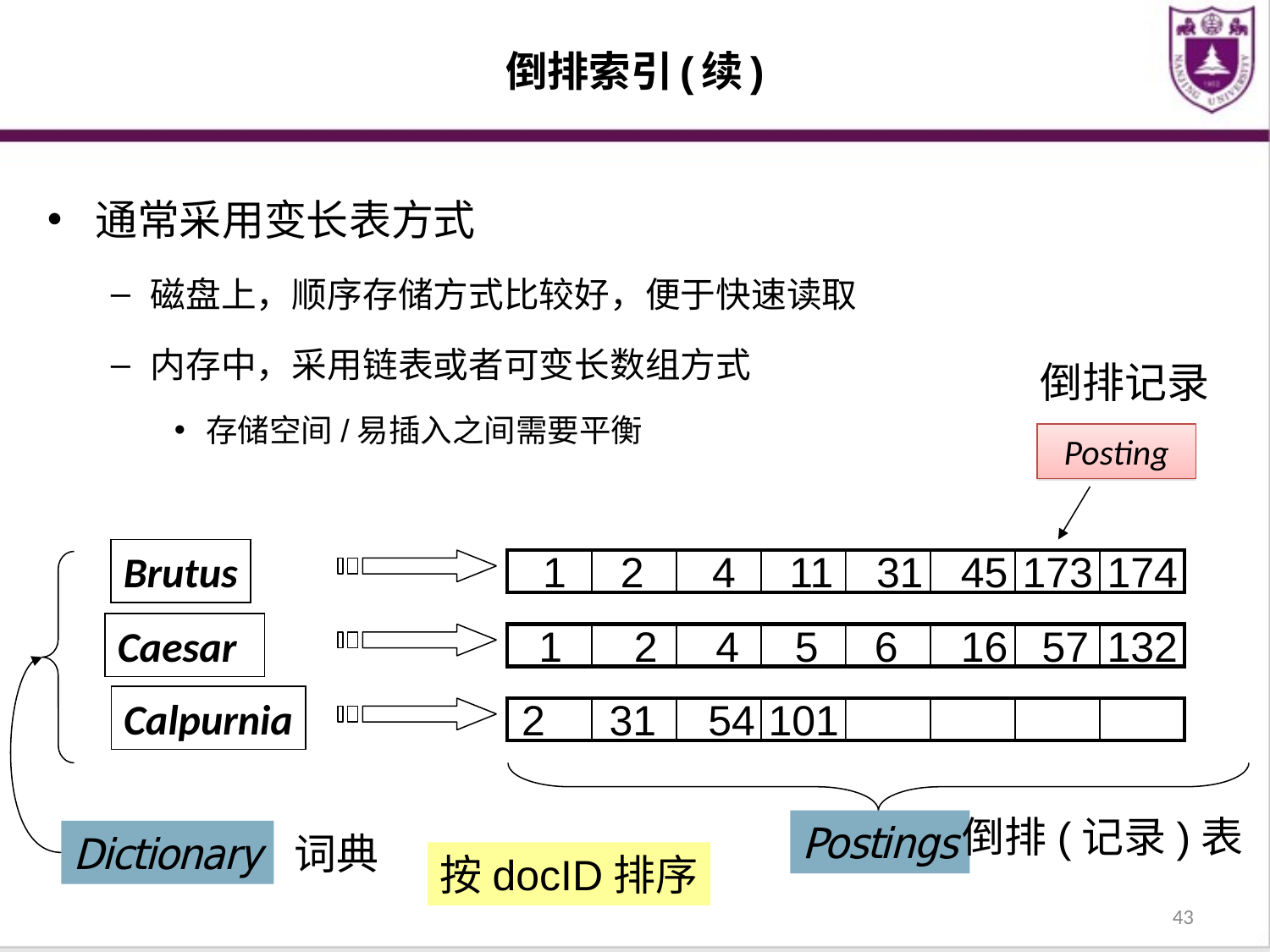

倒排索引(续)
通常采用变长表方式
磁盘上，顺序存储方式比较好，便于快速读取
内存中，采用链表或者可变长数组方式
存储空间/易插入之间需要平衡
倒排记录
Posting

Brutus
1
2
4
11
31
45
173

174

Dictionary
Caesar
1
2
4
5
6
16
57
132

Calpurnia
2
31
54
101

Postings
倒排(记录)表
词典
按docID排序
43